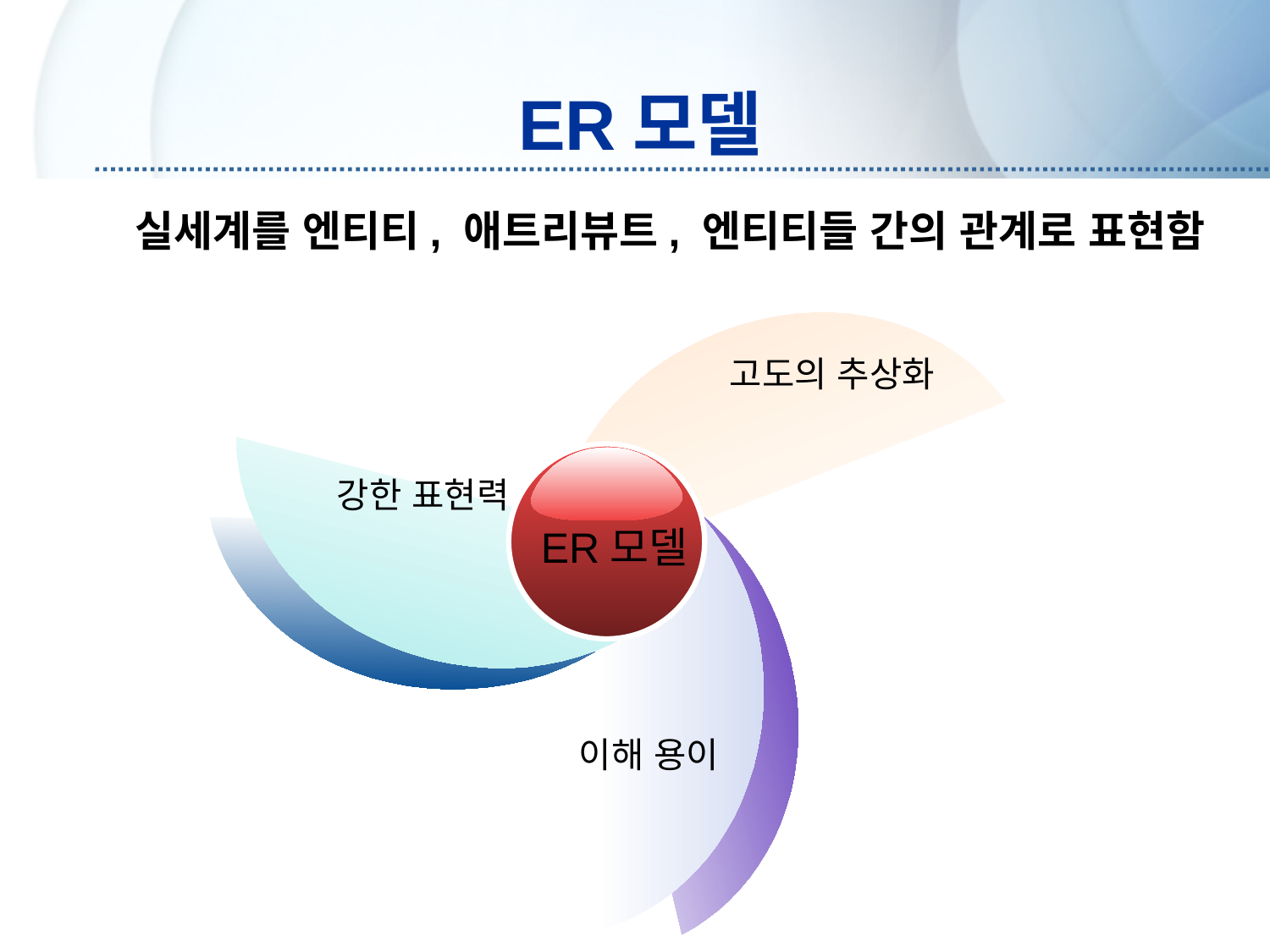

# ER모델

실세계를 엔티티, 애트리뷰트, 엔티티들 간의 관계로 표현함

고도의 추상화

강한 표현력
ER모델
이해 용이